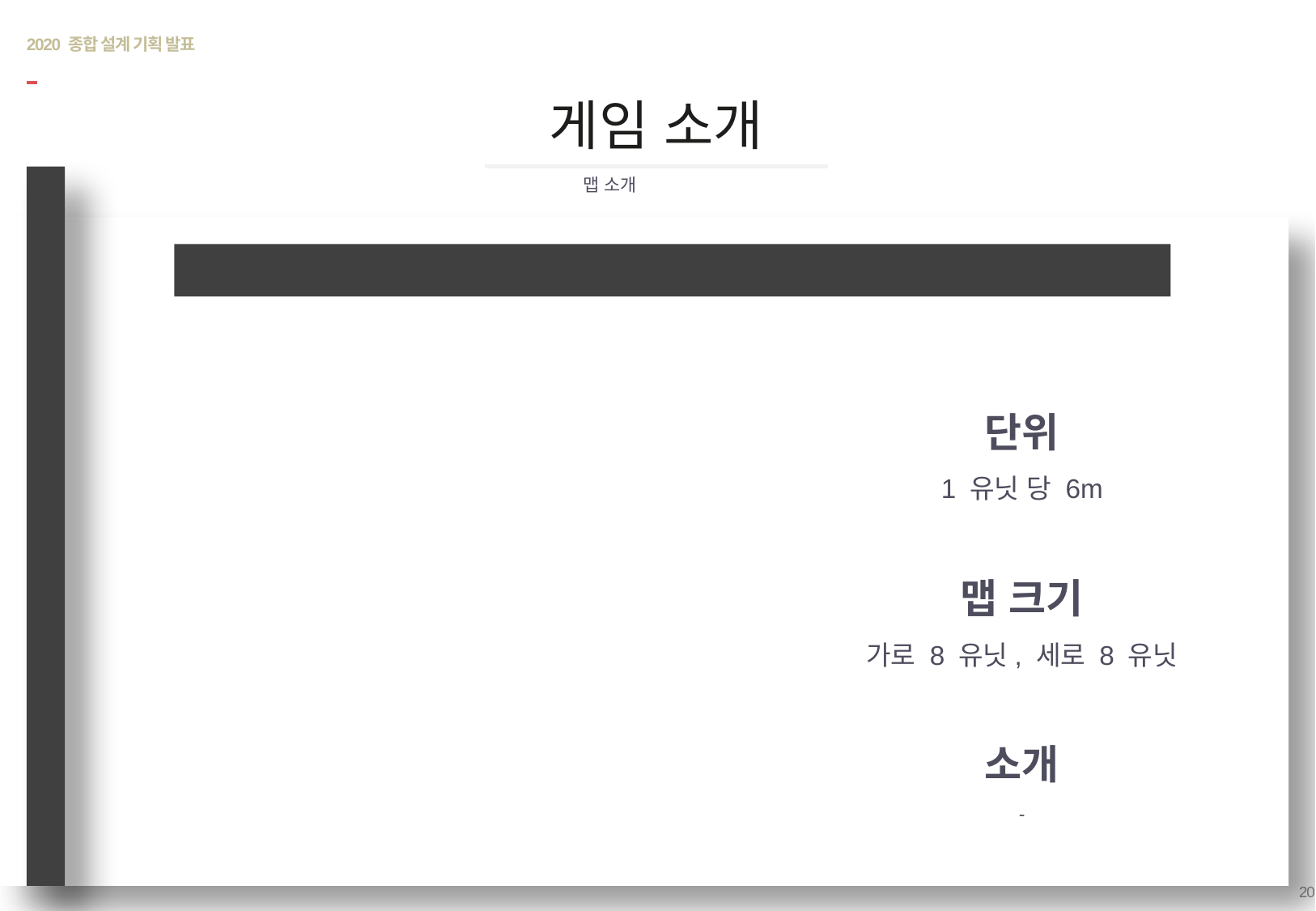

# 2020 종합 설계 기획 발표
게임 소개

맵 소개

스테이지 1 : 안개가 끼어 있는 다리 맵
단위
1 유닛 당 6m

맵 크기
가로 8 유닛, 세로 8 유닛

소개
-

20